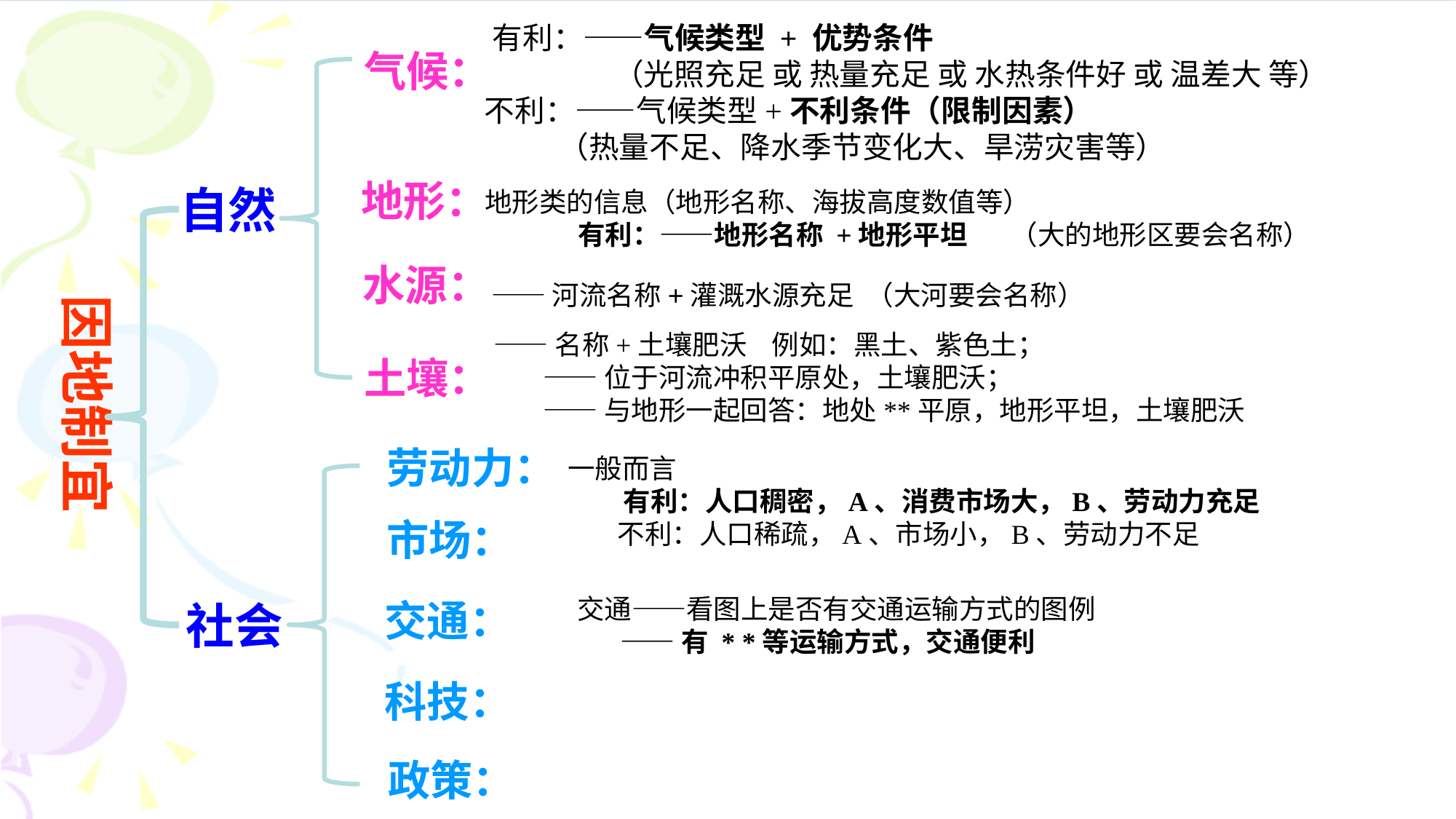

有利：——气候类型 + 优势条件
                   （光照充足 或 热量充足 或 水热条件好 或 温差大 等）
 不利：——气候类型+不利条件（限制因素）
            （热量不足、降水季节变化大、旱涝灾害等）
气候：

地形：
自然
地形类的信息（地形名称、海拔高度数值等）
              有利：——地形名称 +地形平坦       （大的地形区要会名称）

水源：
——河流名称+灌溉水源充足  （大河要会名称）
因地制宜
 ——名称+土壤肥沃    例如：黑土、紫色土；
         ——位于河流冲积平原处，土壤肥沃；
         ——与地形一起回答：地处**平原，地形平坦，土壤肥沃
土壤：
劳动力：
一般而言
        有利：人口稠密，A、消费市场大，B、劳动力充足
       不利：人口稀疏，A、市场小，B、劳动力不足

市场：
交通——看图上是否有交通运输方式的图例
       ——有 * *等运输方式，交通便利
交通：
社会
科技：
政策：